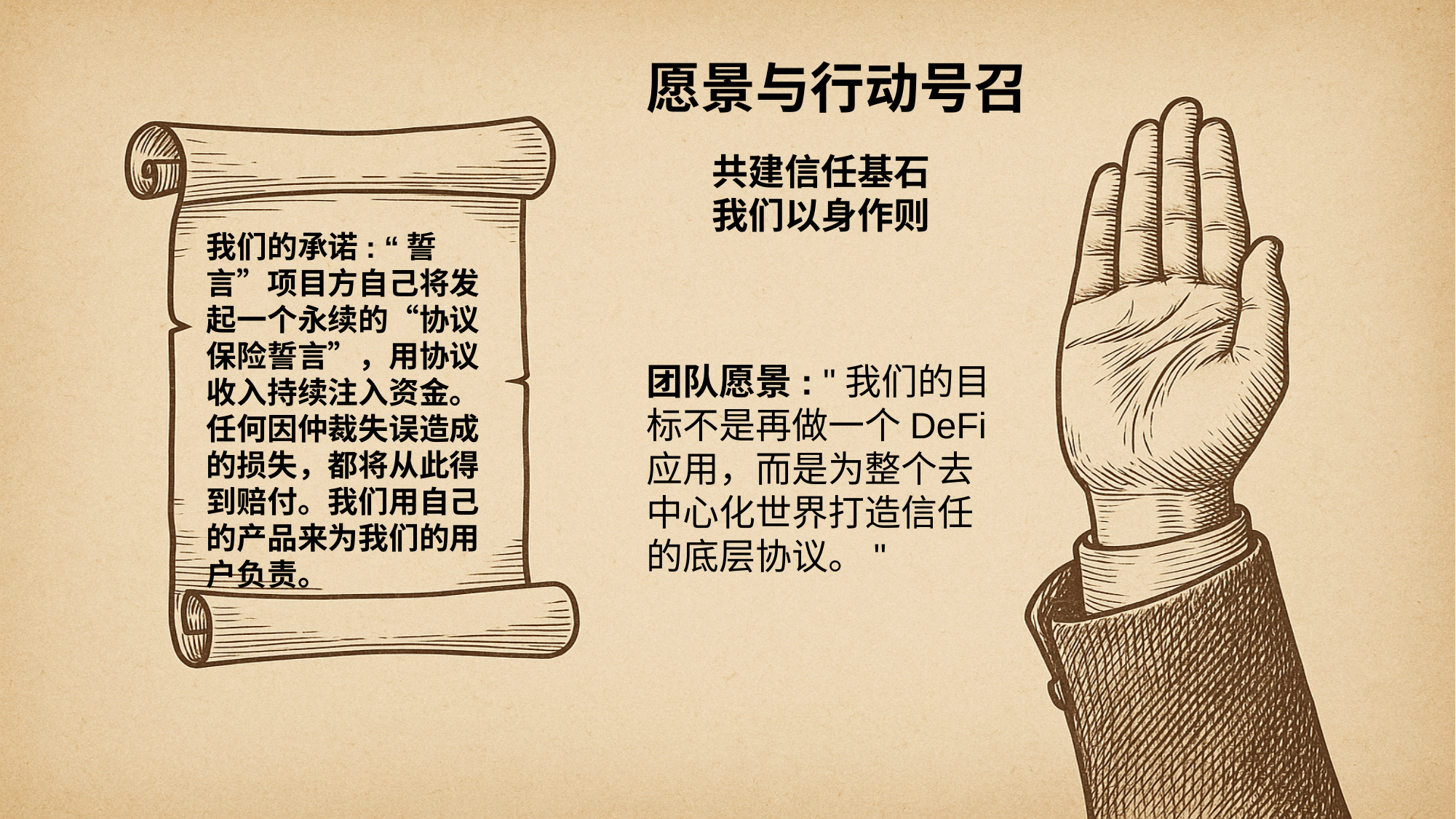

愿景与行动号召
共建信任基石
我们以身作则
我们的承诺: “誓言”项目方自己将发起一个永续的“协议保险誓言”，用协议收入持续注入资金。任何因仲裁失误造成的损失，都将从此得到赔付。我们用自己的产品来为我们的用户负责。

团队愿景: "我们的目标不是再做一个DeFi应用，而是为整个去中心化世界打造信任的底层协议。"